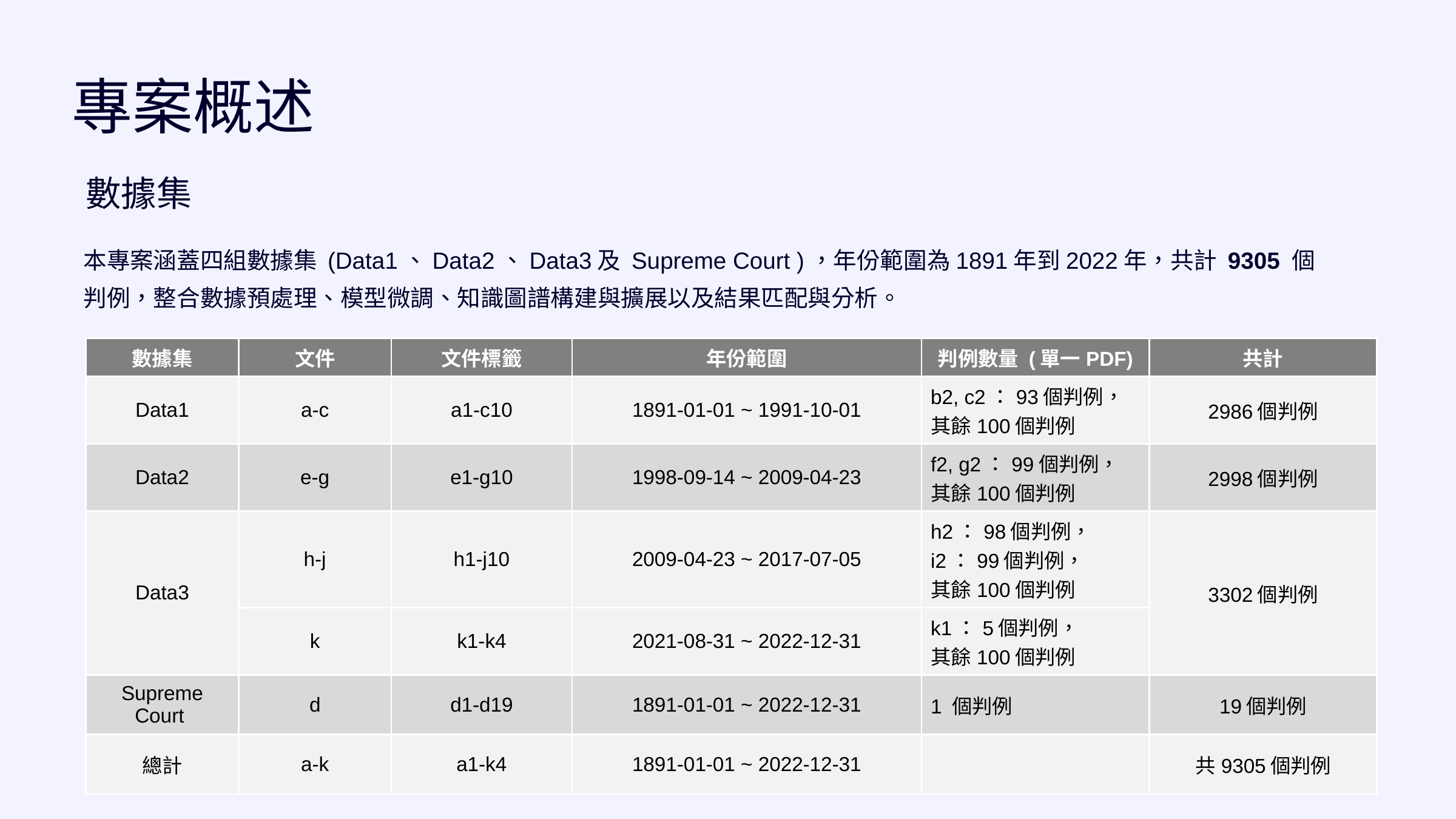

專案概述
數據集
本專案涵蓋四組數據集 (Data1、Data2、Data3及 Supreme Court )，年份範圍為1891年到2022年，共計 9305 個判例，整合數據預處理、模型微調、知識圖譜構建與擴展以及結果匹配與分析。
| 數據集 | 文件 | 文件標籤 | 年份範圍 | 判例數量 (單一PDF) | 共計 |
| --- | --- | --- | --- | --- | --- |
| Data1 | a-c | a1-c10 | 1891-01-01 ~ 1991-10-01 | b2, c2：93個判例， 其餘100個判例 | 2986個判例 |
| Data2 | e-g | e1-g10 | 1998-09-14 ~ 2009-04-23 | f2, g2：99個判例， 其餘100個判例 | 2998個判例 |
| Data3 | h-j | h1-j10 | 2009-04-23 ~ 2017-07-05 | h2：98個判例， i2：99個判例， 其餘100個判例 | 3302個判例 |
|  | k | k1-k4 | 2021-08-31 ~ 2022-12-31 | k1：5個判例， 其餘100個判例 |  |
| Supreme Court | d | d1-d19 | 1891-01-01 ~ 2022-12-31 | 1 個判例 | 19個判例 |
| 總計 | a-k | a1-k4 | 1891-01-01 ~ 2022-12-31 |  | 共9305個判例 |